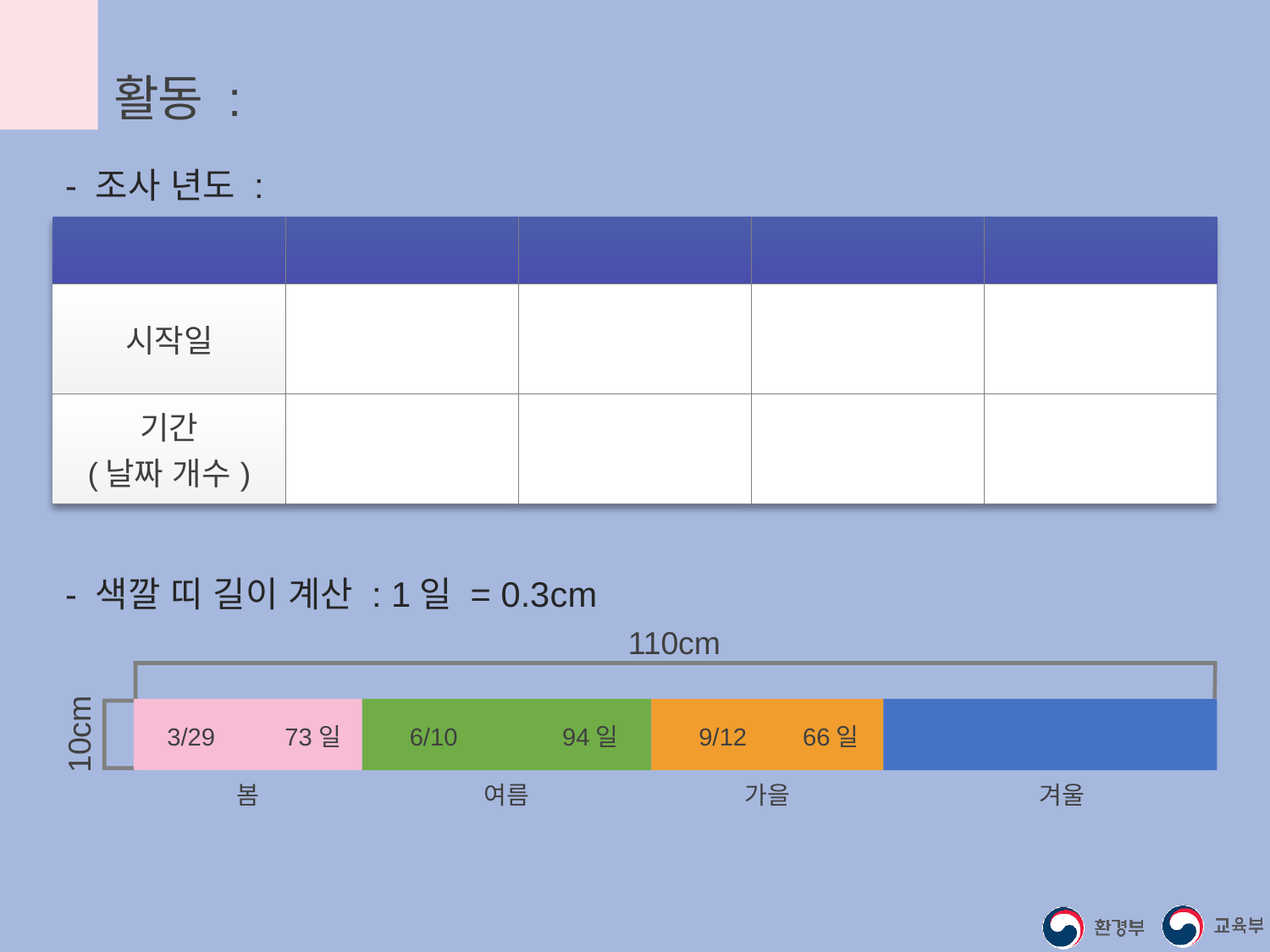

활동 : 계절 색깔 띠 만들기
- 조사 년도 :
| 구분 | 봄 | 여름 | 가을 | 겨울 |
| --- | --- | --- | --- | --- |
| 시작일 |  |  |  |  |
| 기간 (날짜 개수) |  |  |  |  |
- 색깔 띠 길이 계산 : 1일 = 0.3cm
110cm

10cm
   3/29          73일
     6/10               94일
     9/12        66일
       11/17               132일

봄
여름
가을
겨울